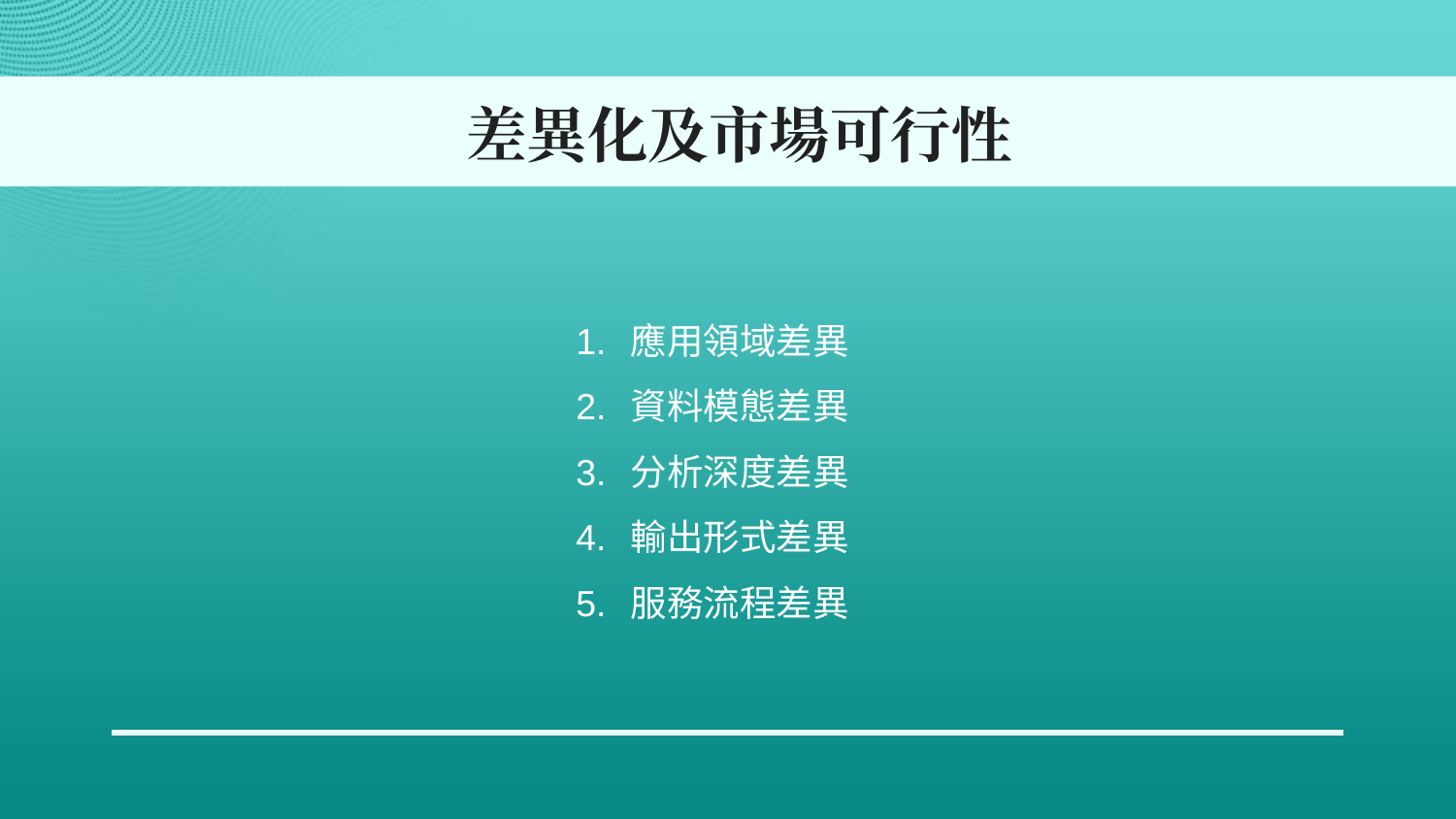

# 差異化及市場可行性
應用領域差異
資料模態差異
分析深度差異
輸出形式差異
服務流程差異